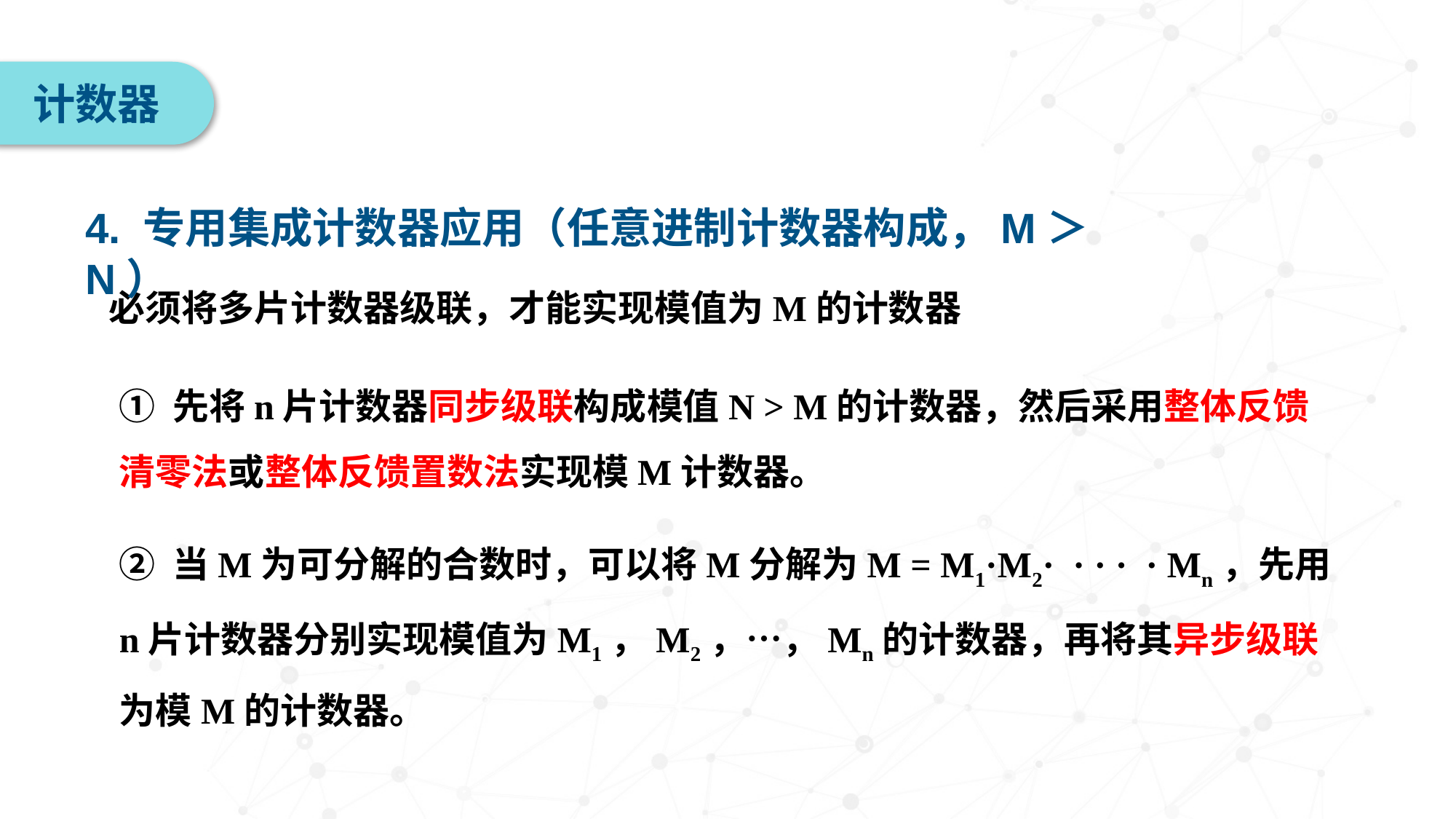

计数器
4. 专用集成计数器应用（任意进制计数器构成，M＞N）
　必须将多片计数器级联，才能实现模值为M的计数器
① 先将n片计数器同步级联构成模值N > M的计数器，然后采用整体反馈清零法或整体反馈置数法实现模M计数器。
② 当M为可分解的合数时，可以将M分解为M = M1·M2·  · · ·  · Mn，先用n片计数器分别实现模值为M1，M2，…，Mn的计数器，再将其异步级联为模M的计数器。
66